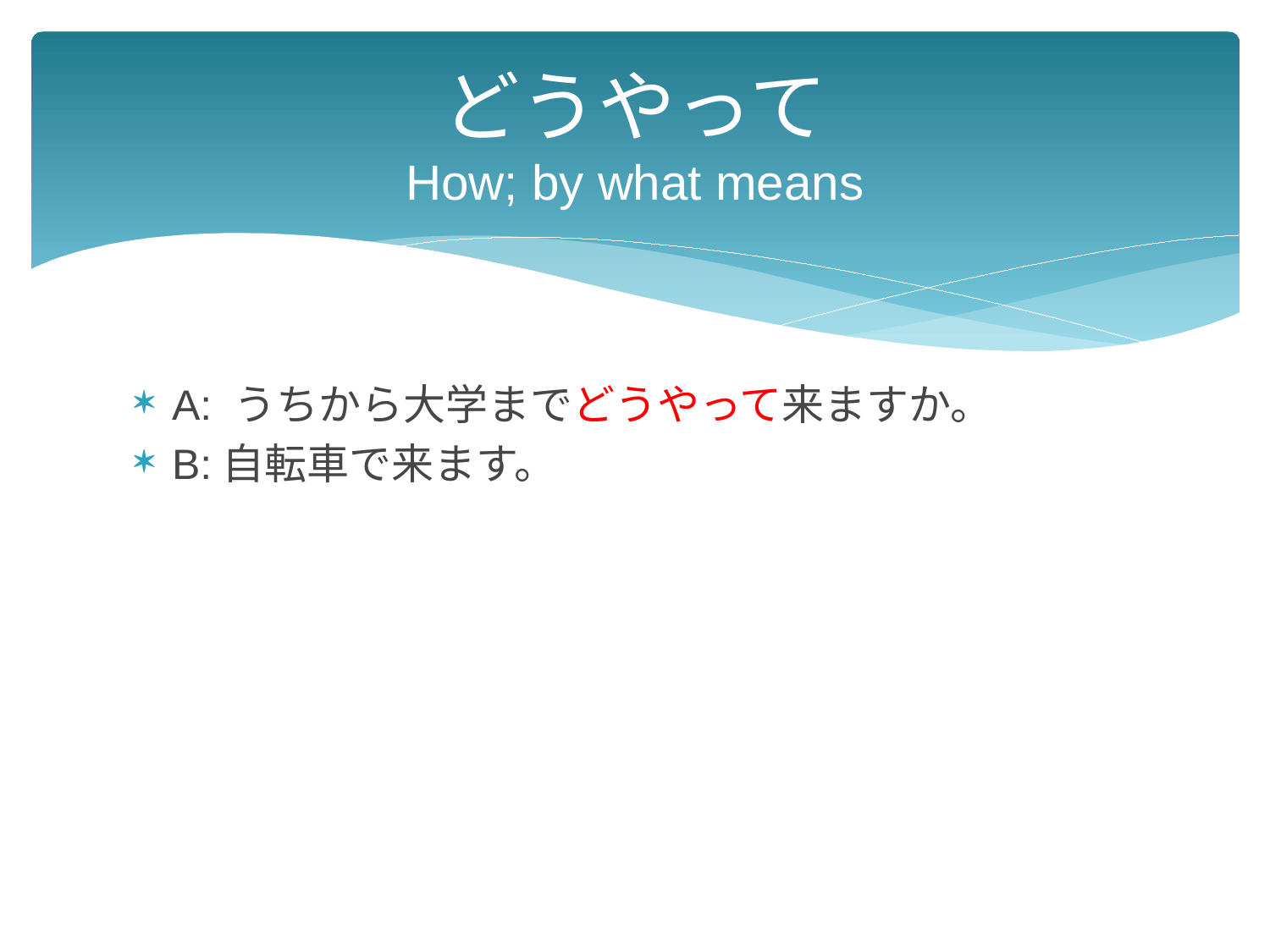

# どうやって How; by what means
A: うちから大学までどうやって来ますか。
B:自転車で来ます。